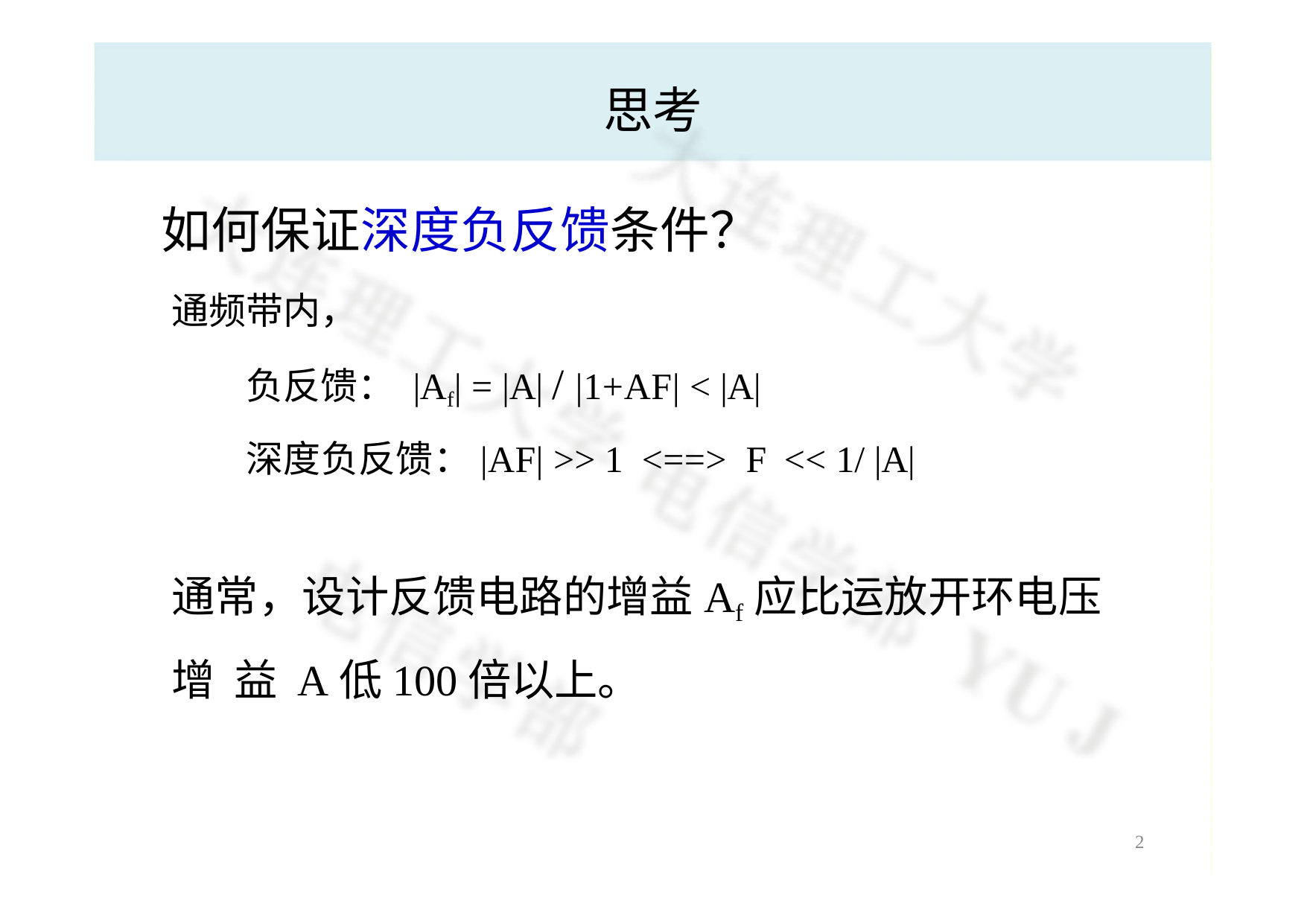

思考
# 如何保证深度负反馈条件？
通频带内，
负反馈： |Af| = |A| / |1+AF| < |A|
深度负反馈：|AF| >> 1  <==>  F << 1/ |A|

通常，设计反馈电路的增益Af应比运放开环电压增  益 A低100倍以上。
2